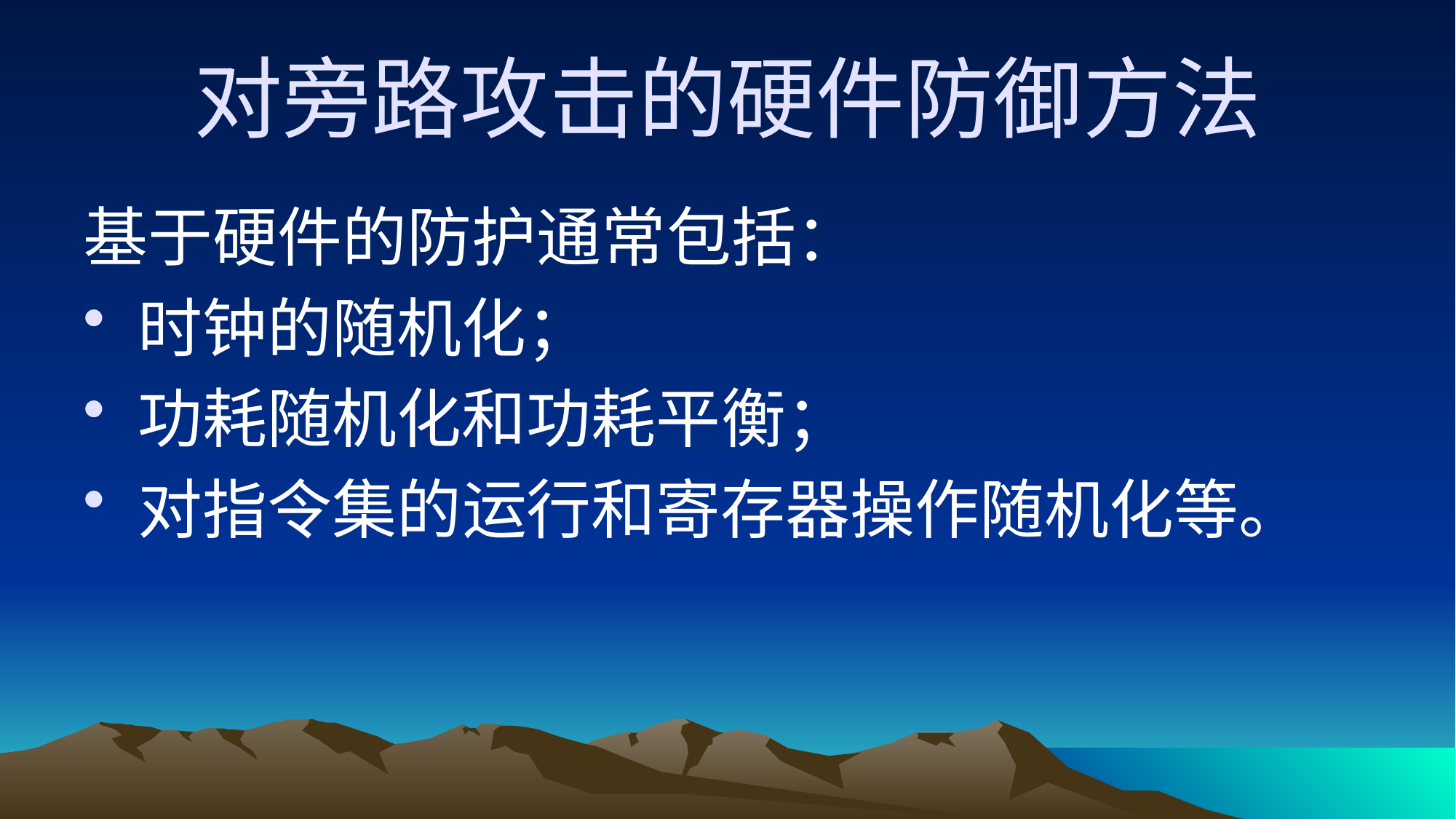

# 对旁路攻击的硬件防御方法
基于硬件的防护通常包括：
时钟的随机化；
功耗随机化和功耗平衡；
对指令集的运行和寄存器操作随机化等。